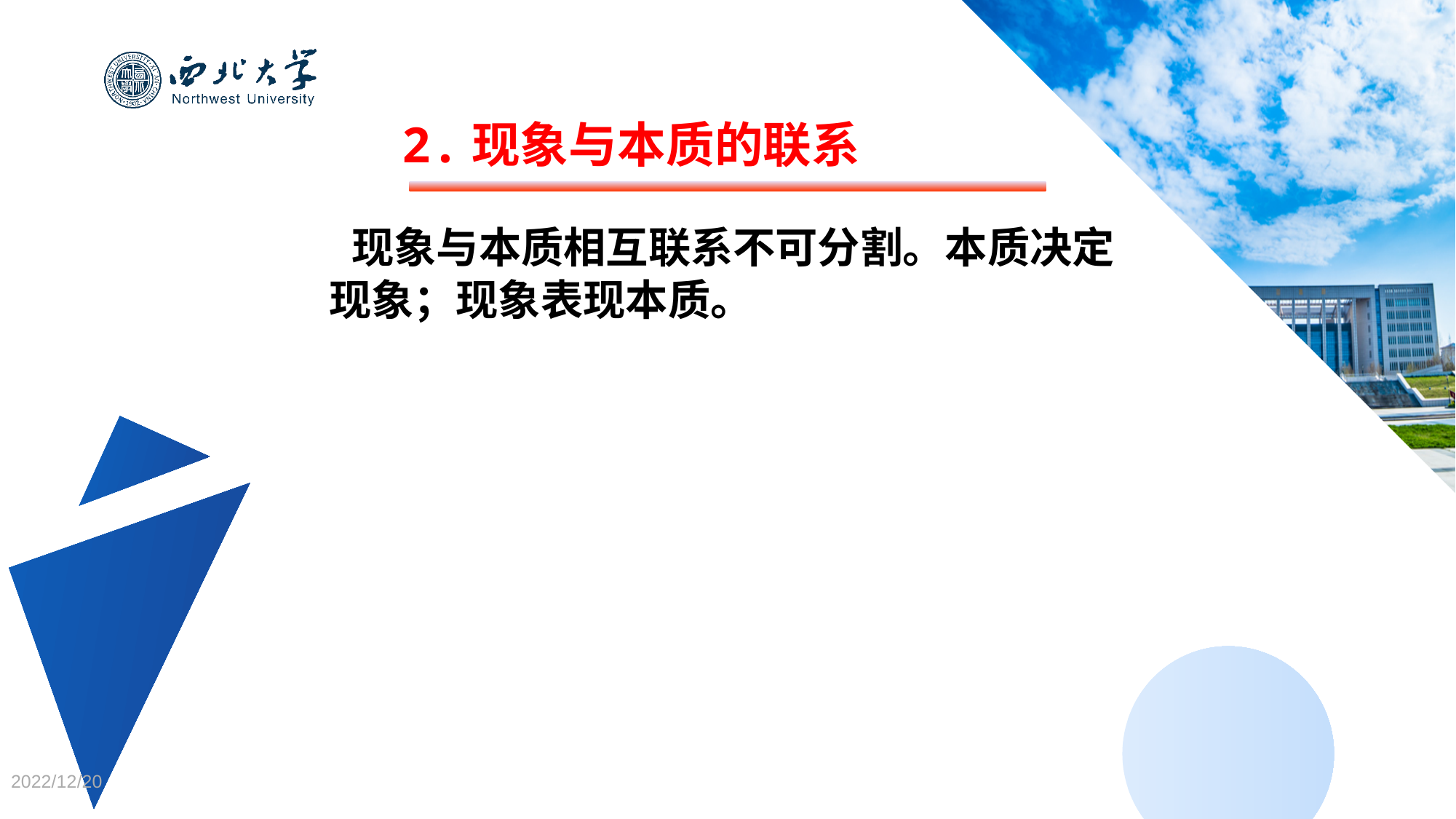

2.现象与本质的联系

 现象与本质相互联系不可分割。本质决定现象；现象表现本质。

2022/12/20